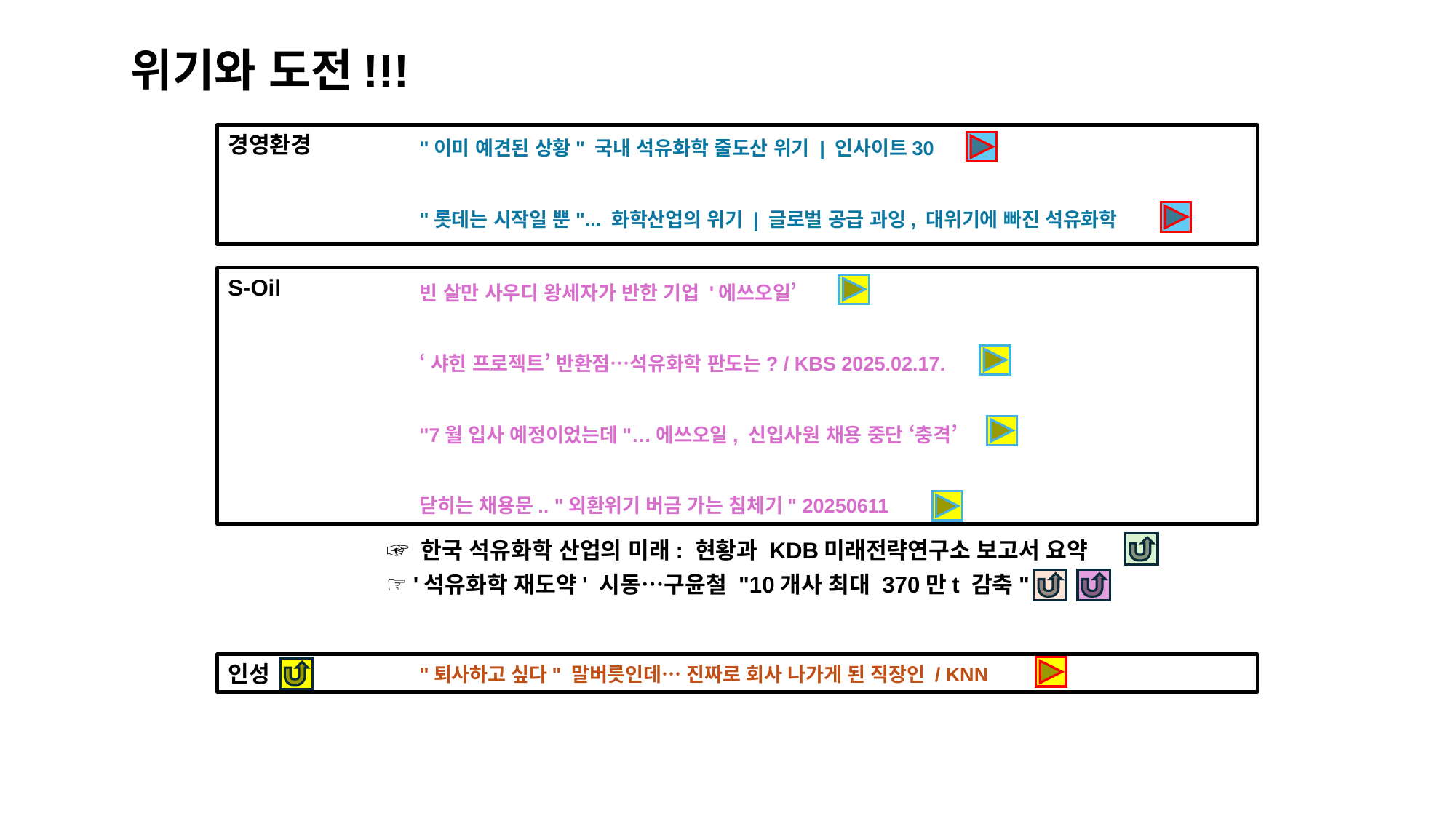

위기와 도전!!!
경영환경

"이미 예견된 상황" 국내 석유화학 줄도산 위기 | 인사이트30

"롯데는 시작일 뿐"... 화학산업의 위기 | 글로벌 공급 과잉, 대위기에 빠진 석유화학

S-Oil

빈 살만 사우디 왕세자가 반한 기업 '에쓰오일’

‘샤힌 프로젝트’ 반환점…석유화학 판도는? / KBS 2025.02.17.

"7월 입사 예정이었는데"…에쓰오일, 신입사원 채용 중단 ‘충격’

닫히는 채용문.. "외환위기 버금 가는 침체기" 20250611

☞ 한국 석유화학 산업의 미래: 현황과 KDB미래전략연구소 보고서 요약

☞ '석유화학 재도약' 시동…구윤철 "10개사 최대 370만t 감축"

인성
"퇴사하고 싶다" 말버릇인데… 진짜로 회사 나가게 된 직장인 / KNN